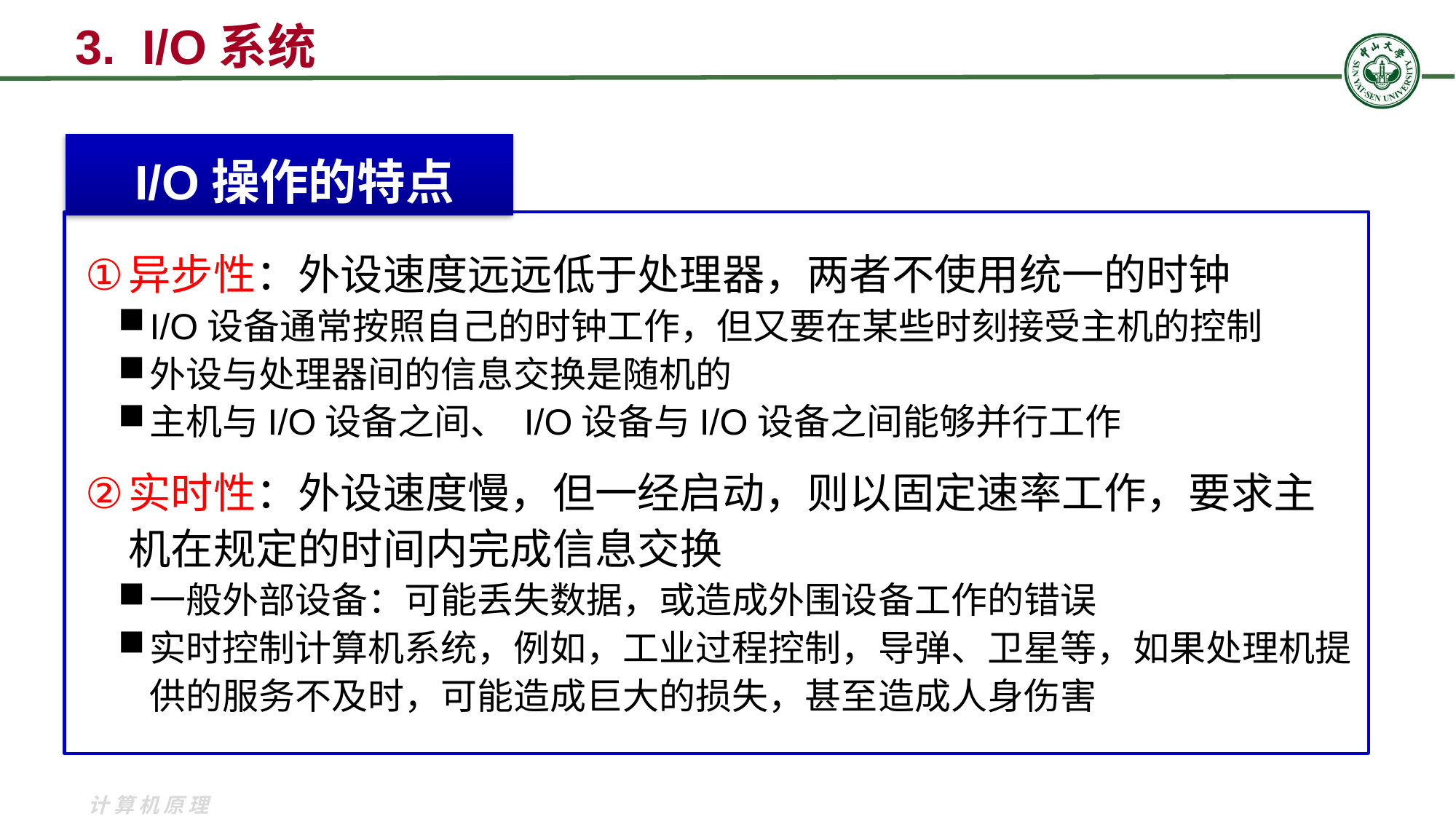

# 3.  I/O系统
I/O操作的特点

异步性：外设速度远远低于处理器，两者不使用统一的时钟
I/O设备通常按照自己的时钟工作，但又要在某些时刻接受主机的控制
外设与处理器间的信息交换是随机的
主机与I/O设备之间、 I/O设备与I/O设备之间能够并行工作
实时性：外设速度慢，但一经启动，则以固定速率工作，要求主机在规定的时间内完成信息交换
一般外部设备：可能丢失数据，或造成外围设备工作的错误
实时控制计算机系统，例如，工业过程控制，导弹、卫星等，如果处理机提供的服务不及时，可能造成巨大的损失，甚至造成人身伤害